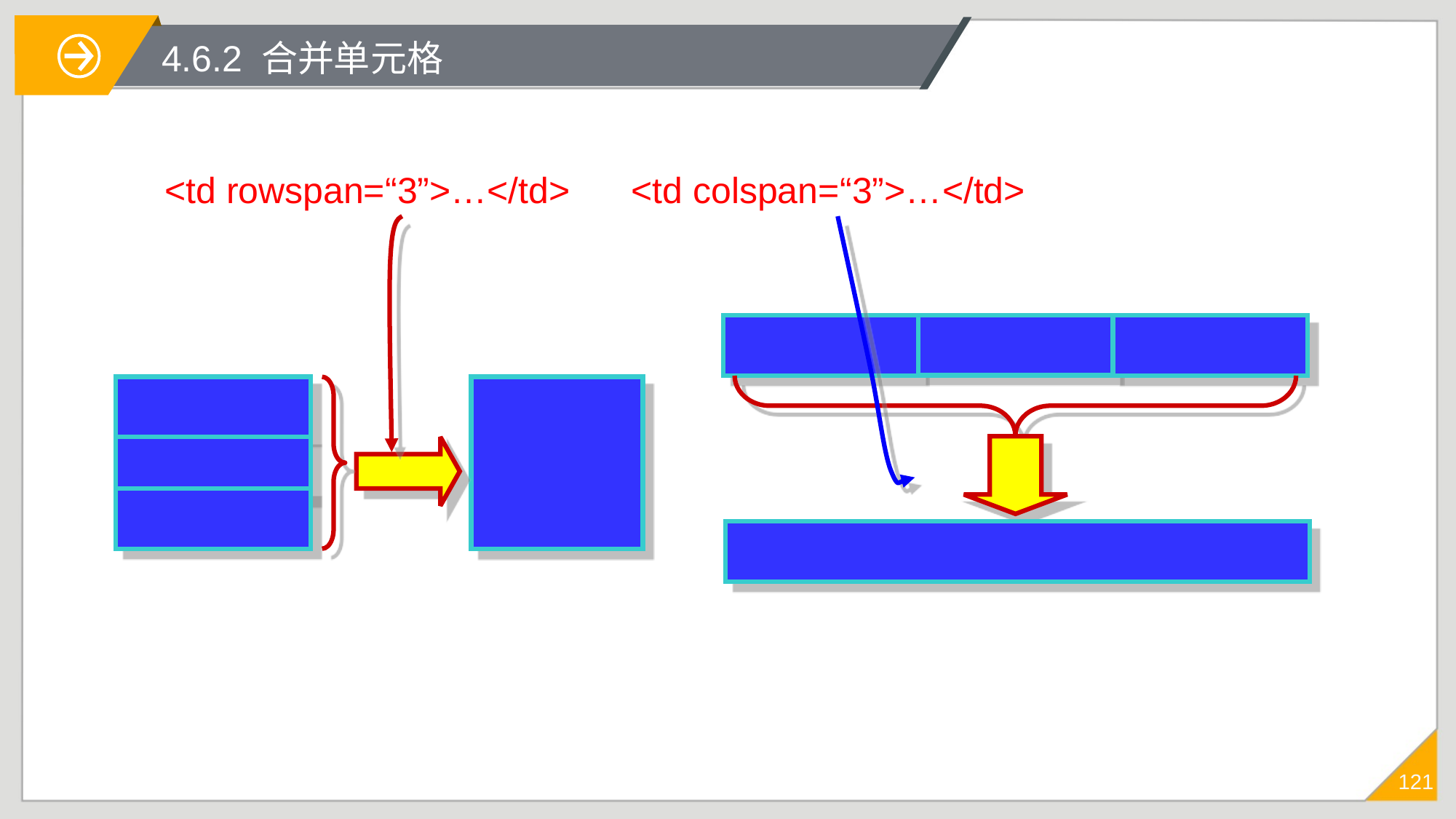

# 4.6.2 合并单元格

<td rowspan=“3”>…</td>      <td colspan=“3”>…</td>